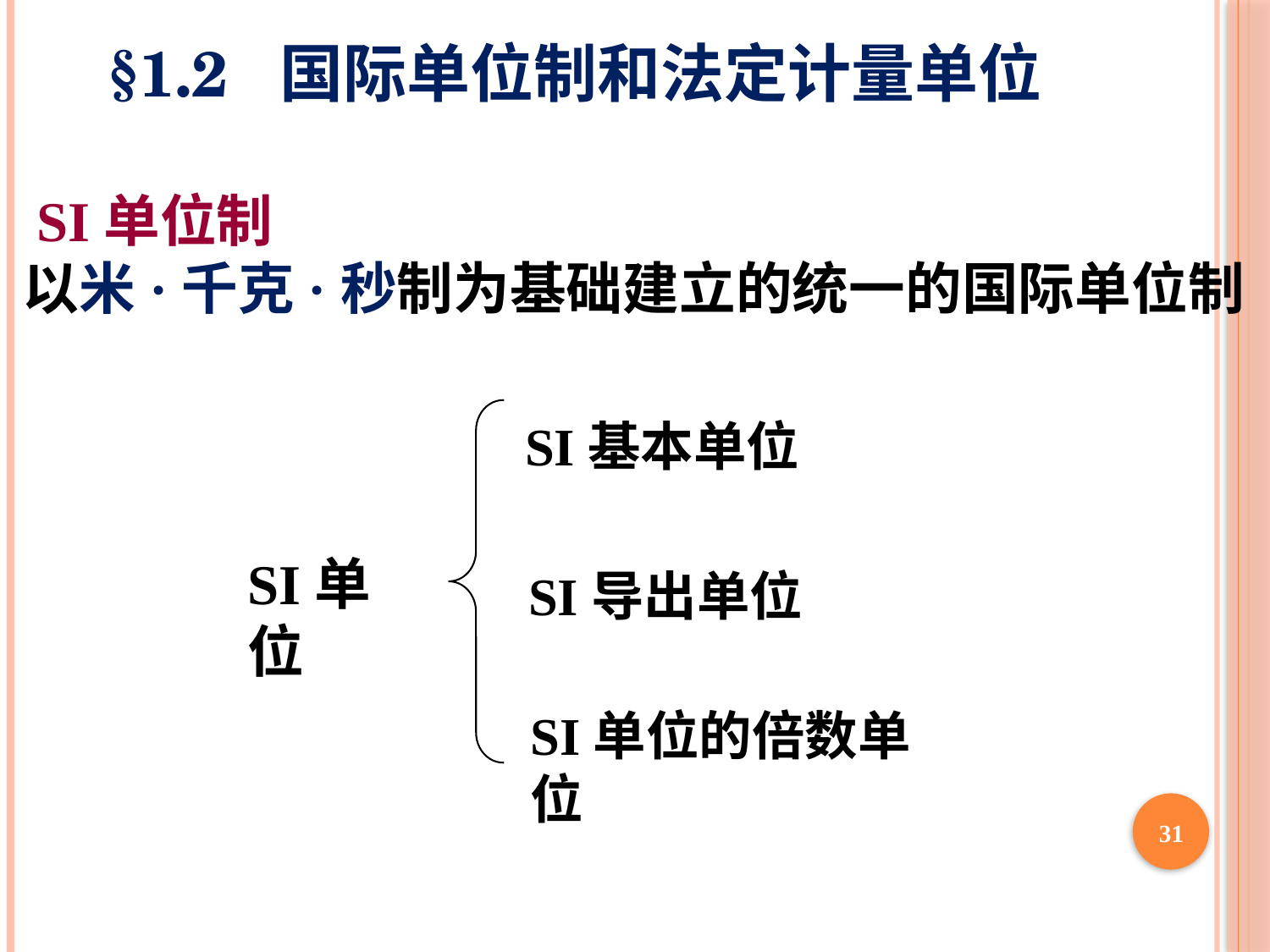

§1.2  国际单位制和法定计量单位
 SI单位制
以米·千克·秒制为基础建立的统一的国际单位制

  SI基本单位
SI单位
SI导出单位
SI单位的倍数单位
31
31